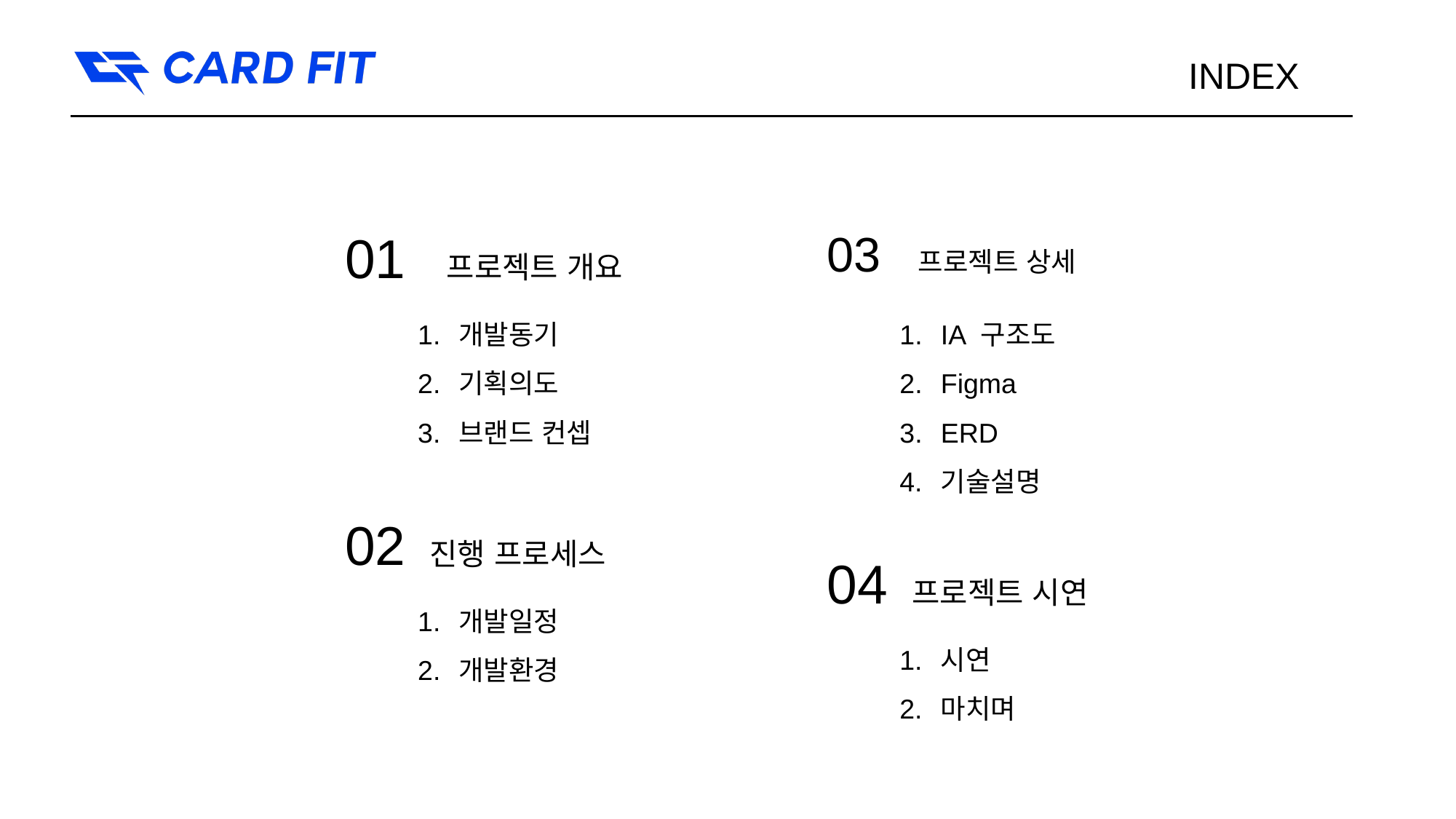

INDEX
01    프로젝트 개요
개발동기
기획의도
브랜드 컨셉
03    프로젝트 상세
IA 구조도
Figma
ERD
기술설명
02  진행 프로세스
개발일정
개발환경
04  프로젝트 시연
시연
마치며